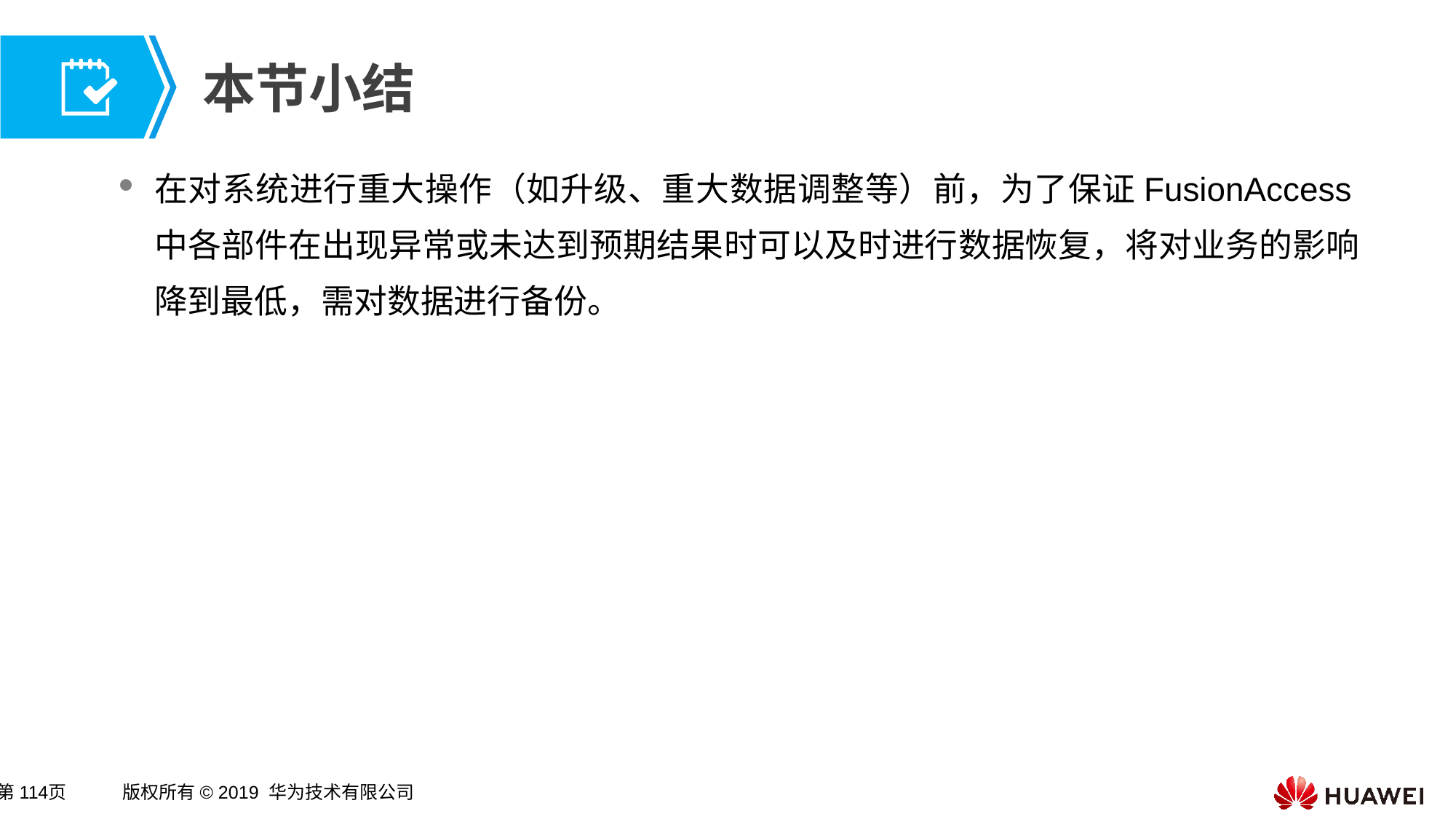

在对系统进行重大操作（如升级、重大数据调整等）前，为了保证FusionAccess中各部件在出现异常或未达到预期结果时可以及时进行数据恢复，将对业务的影响降到最低，需对数据进行备份。